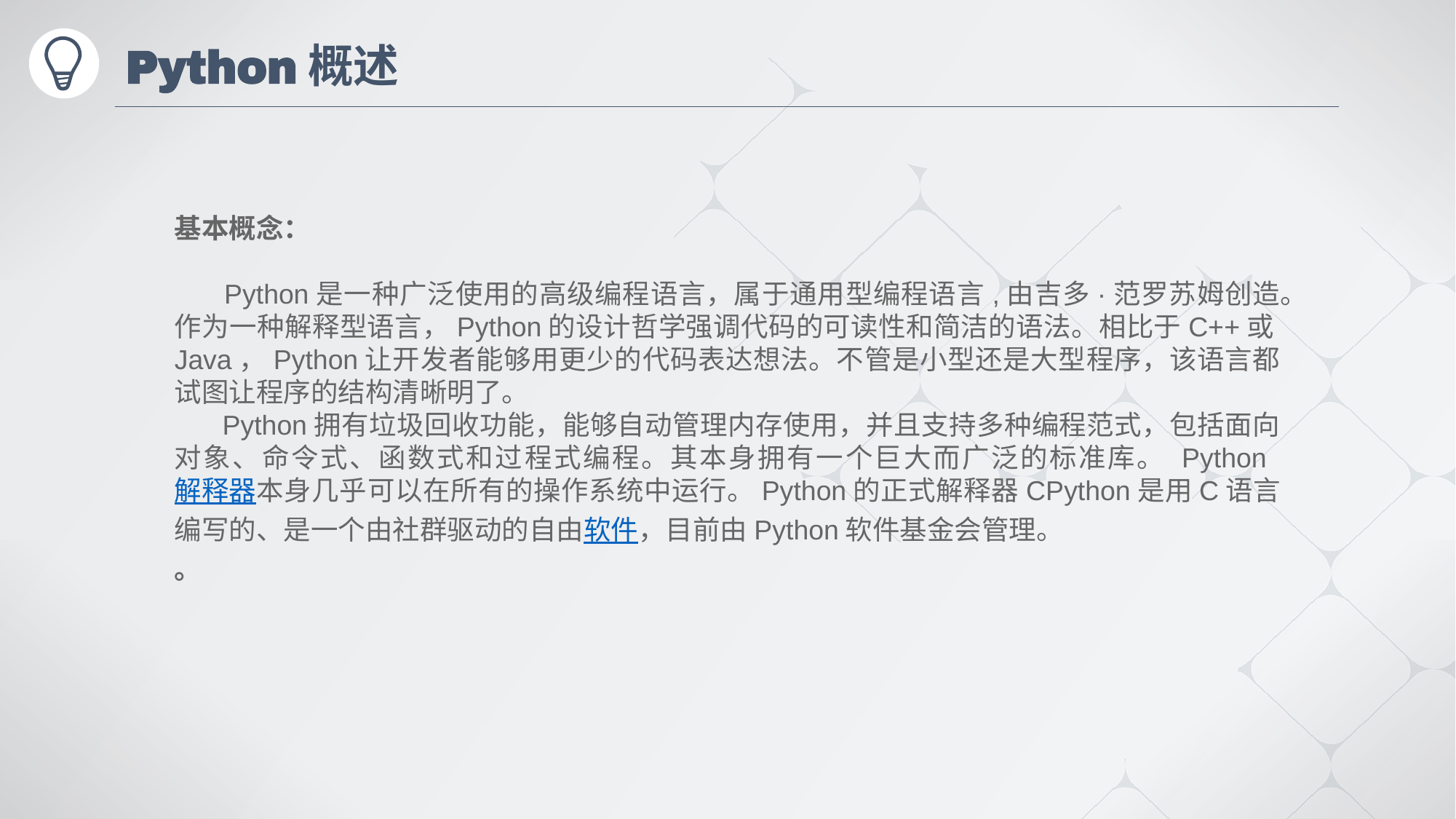

# Python概述
基本概念：

      Python是一种广泛使用的高级编程语言，属于通用型编程语言,由吉多·范罗苏姆创造。作为一种解释型语言，Python的设计哲学强调代码的可读性和简洁的语法。相比于C++或Java，Python让开发者能够用更少的代码表达想法。不管是小型还是大型程序，该语言都试图让程序的结构清晰明了。
      Python拥有垃圾回收功能，能够自动管理内存使用，并且支持多种编程范式，包括面向对象、命令式、函数式和过程式编程。其本身拥有一个巨大而广泛的标准库。 Python 解释器本身几乎可以在所有的操作系统中运行。Python的正式解释器CPython是用C语言编写的、是一个由社群驱动的自由软件，目前由Python软件基金会管理。
。